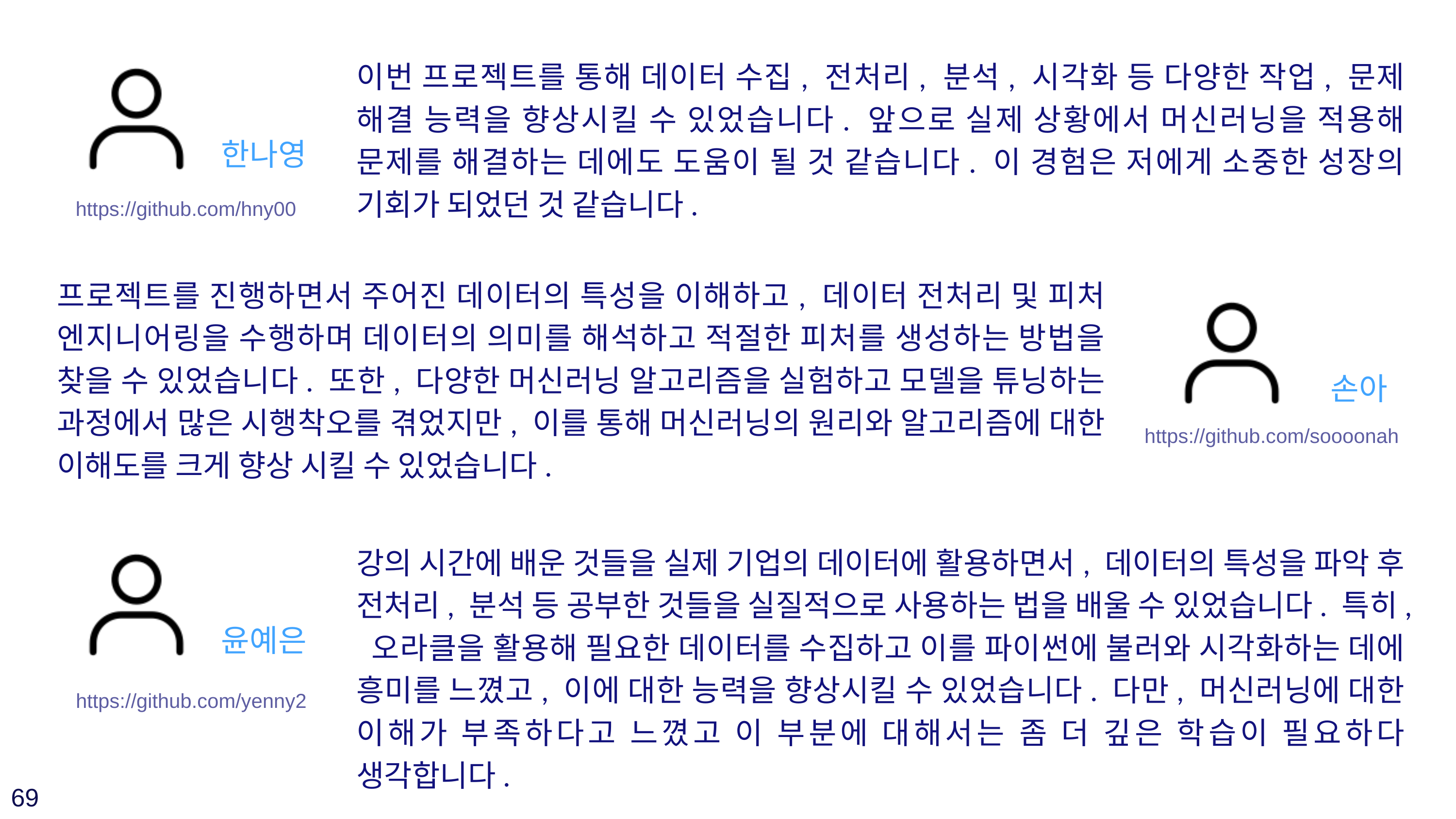

이번 프로젝트를 통해 데이터 수집, 전처리, 분석, 시각화 등 다양한 작업, 문제 해결 능력을 향상시킬 수 있었습니다. 앞으로 실제 상황에서 머신러닝을 적용해 문제를 해결하는 데에도 도움이 될 것 같습니다. 이 경험은 저에게 소중한 성장의 기회가 되었던 것 같습니다.
한나영
https://github.com/hny00

프로젝트를 진행하면서 주어진 데이터의 특성을 이해하고, 데이터 전처리 및 피처 엔지니어링을 수행하며 데이터의 의미를 해석하고 적절한 피처를 생성하는 방법을 찾을 수 있었습니다. 또한, 다양한 머신러닝 알고리즘을 실험하고 모델을 튜닝하는 과정에서 많은 시행착오를 겪었지만, 이를 통해 머신러닝의 원리와 알고리즘에 대한 이해도를 크게 향상 시킬 수 있었습니다.
손아
https://github.com/soooonah

강의 시간에 배운 것들을 실제 기업의 데이터에 활용하면서, 데이터의 특성을 파악 후 전처리, 분석 등 공부한 것들을 실질적으로 사용하는 법을 배울 수 있었습니다. 특히, 오라클을 활용해 필요한 데이터를 수집하고 이를 파이썬에 불러와 시각화하는 데에 흥미를 느꼈고, 이에 대한 능력을 향상시킬 수 있었습니다. 다만, 머신러닝에 대한 이해가 부족하다고 느꼈고 이 부분에 대해서는 좀 더 깊은 학습이 필요하다 생각합니다.
윤예은
https://github.com/yenny2
69